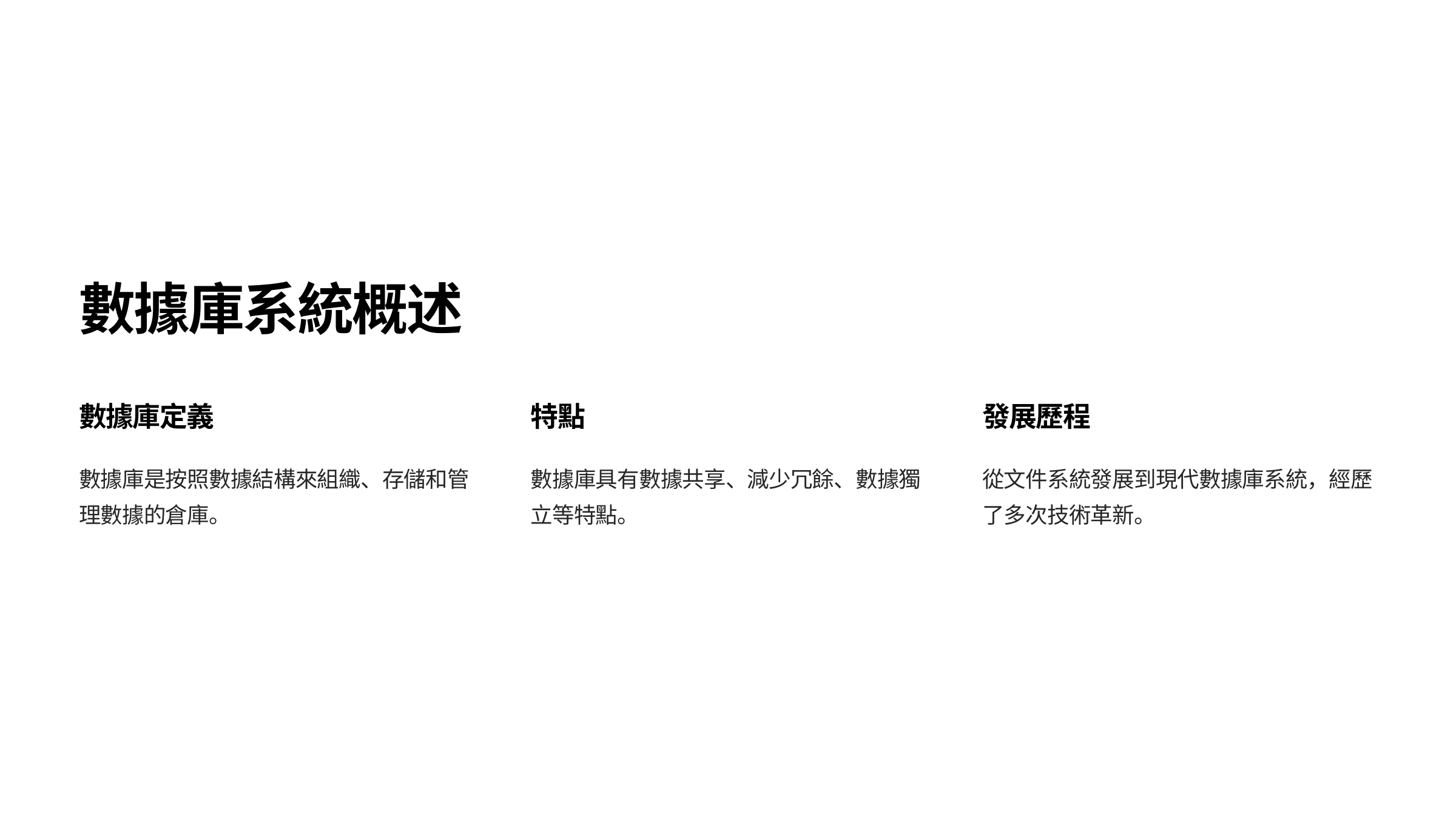

數據庫系統概述
數據庫定義
特點
發展歷程
數據庫是按照數據結構來組織、存儲和管理數據的倉庫。
數據庫具有數據共享、減少冗餘、數據獨立等特點。
從文件系統發展到現代數據庫系統，經歷了多次技術革新。